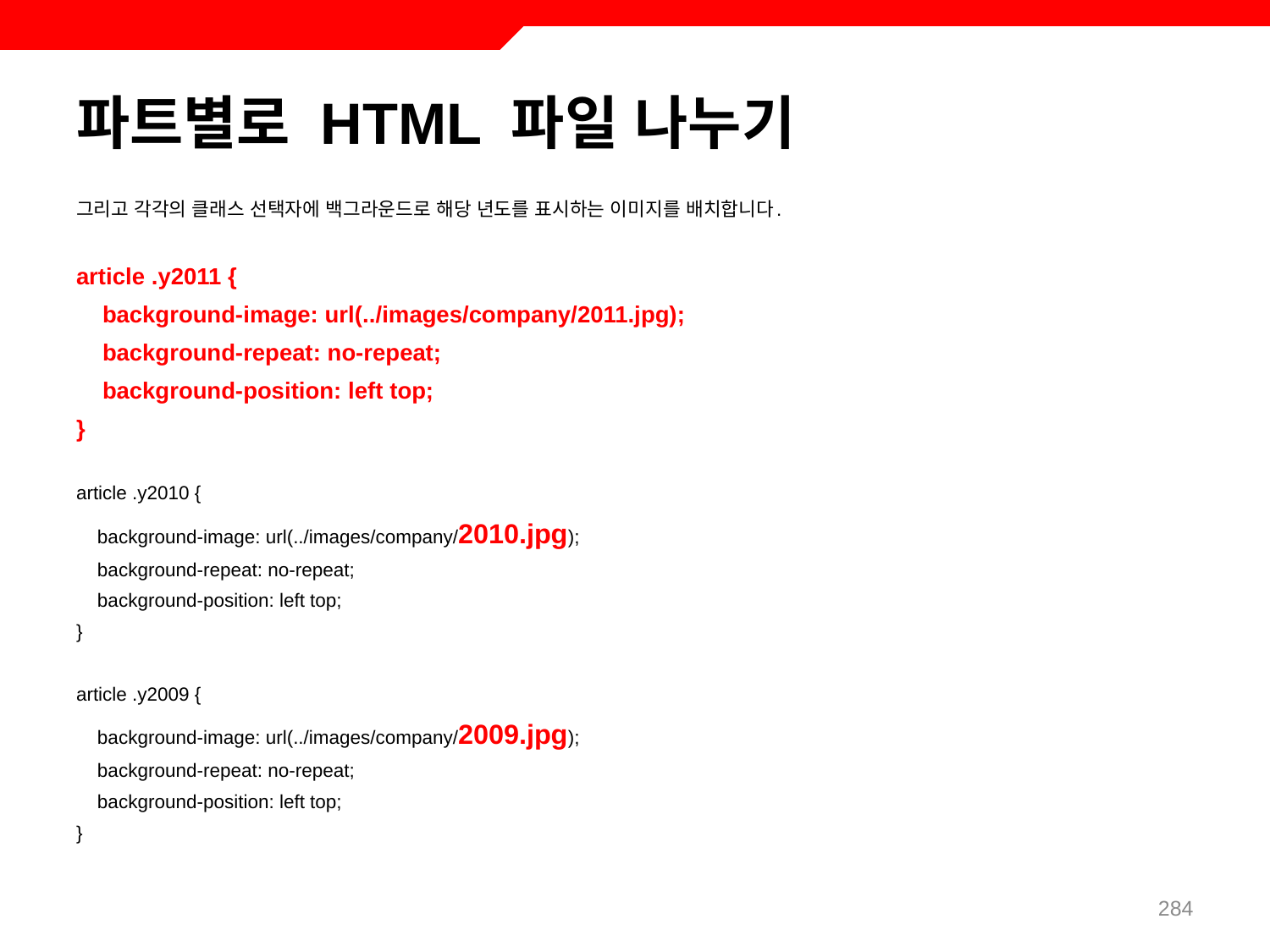

# 파트별로 HTML 파일 나누기
그리고 각각의 클래스 선택자에 백그라운드로 해당 년도를 표시하는 이미지를 배치합니다.

article .y2011 {
    background-image: url(../images/company/2011.jpg);
    background-repeat: no-repeat;
    background-position: left top;
}

article .y2010 {
    background-image: url(../images/company/2010.jpg);
    background-repeat: no-repeat;
    background-position: left top;
}

article .y2009 {
    background-image: url(../images/company/2009.jpg);
    background-repeat: no-repeat;
    background-position: left top;
}
284